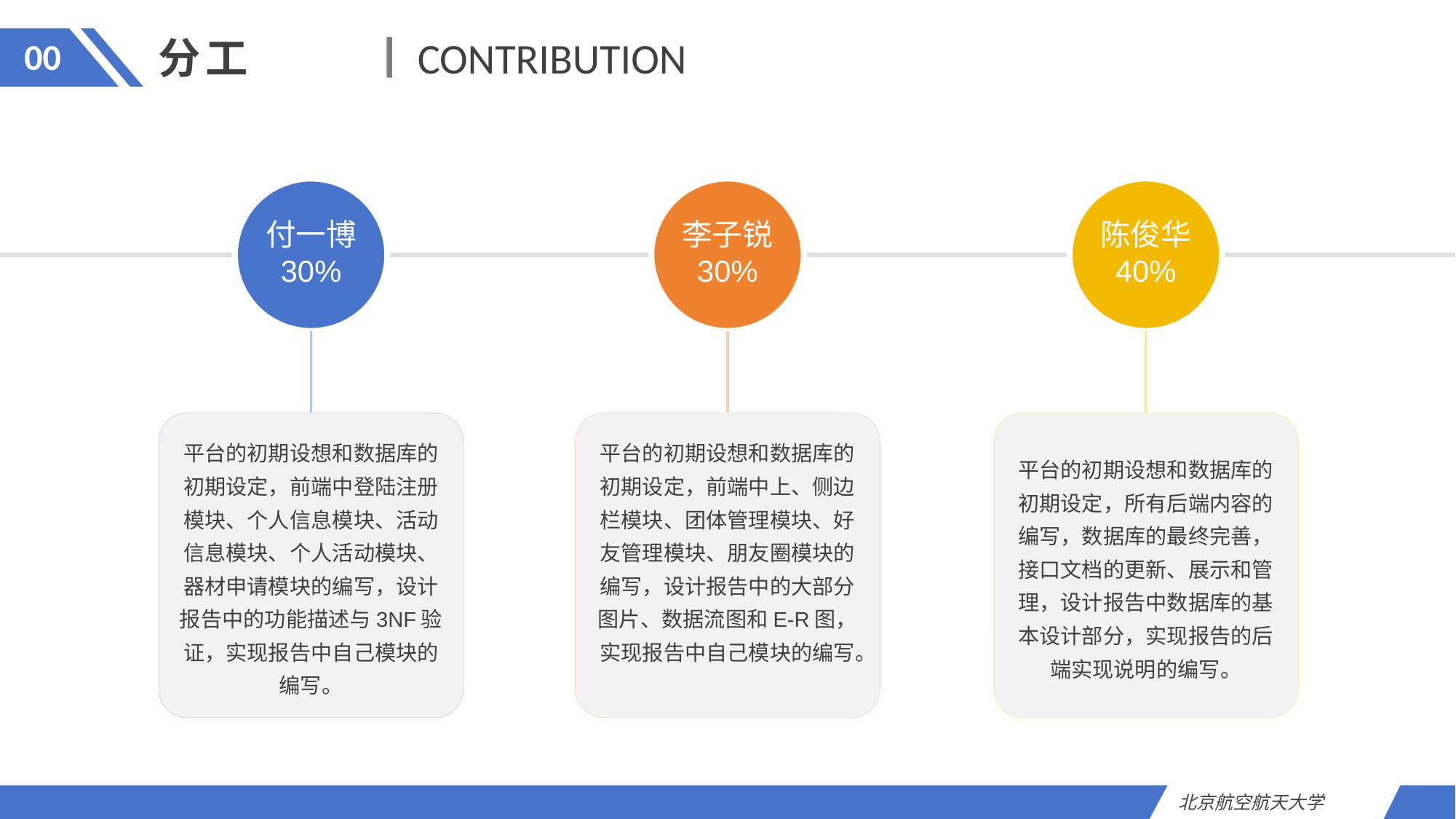

分工
CONTRIBUTION

00

付一博
30%
李子锐
30%
陈俊华
40%
平台的初期设想和数据库的初期设定，前端中登陆注册模块、个人信息模块、活动信息模块、个人活动模块、器材申请模块的编写，设计报告中的功能描述与3NF验证，实现报告中自己模块的编写。
平台的初期设想和数据库的初期设定，前端中上、侧边栏模块、团体管理模块、好友管理模块、朋友圈模块的编写，设计报告中的大部分图片、数据流图和E-R图，实现报告中自己模块的编写。

平台的初期设想和数据库的初期设定，所有后端内容的编写，数据库的最终完善，接口文档的更新、展示和管理，设计报告中数据库的基本设计部分，实现报告的后端实现说明的编写。

北京航空航天大学